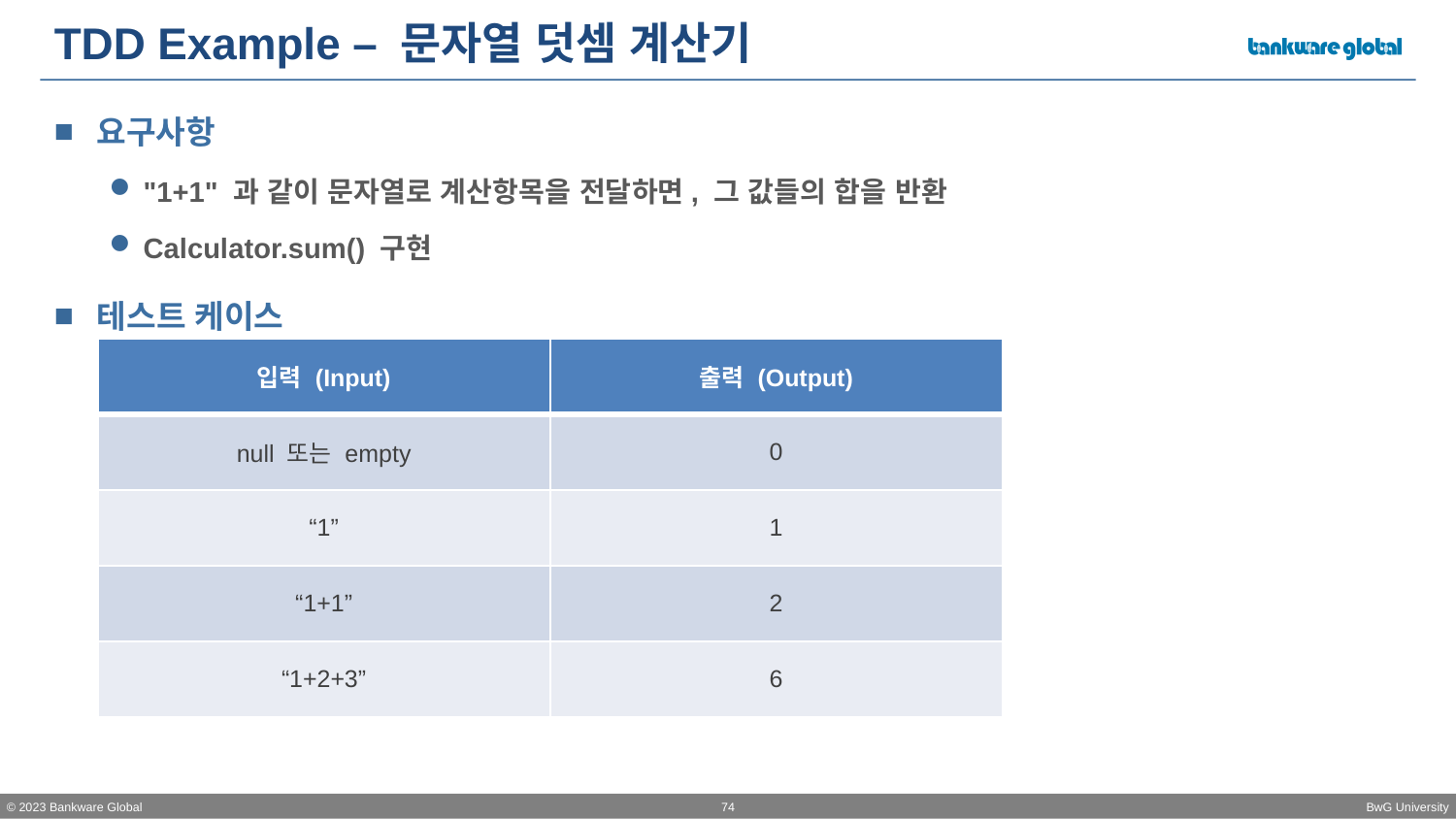

# TDD Example – 문자열 덧셈 계산기
요구사항
"1+1" 과 같이 문자열로 계산항목을 전달하면, 그 값들의 합을 반환
Calculator.sum() 구현
테스트 케이스

| 입력 (Input) | 출력 (Output) |
| --- | --- |
| null 또는 empty | 0 |
| “1” | 1 |
| “1+1” | 2 |
| “1+2+3” | 6 |
74